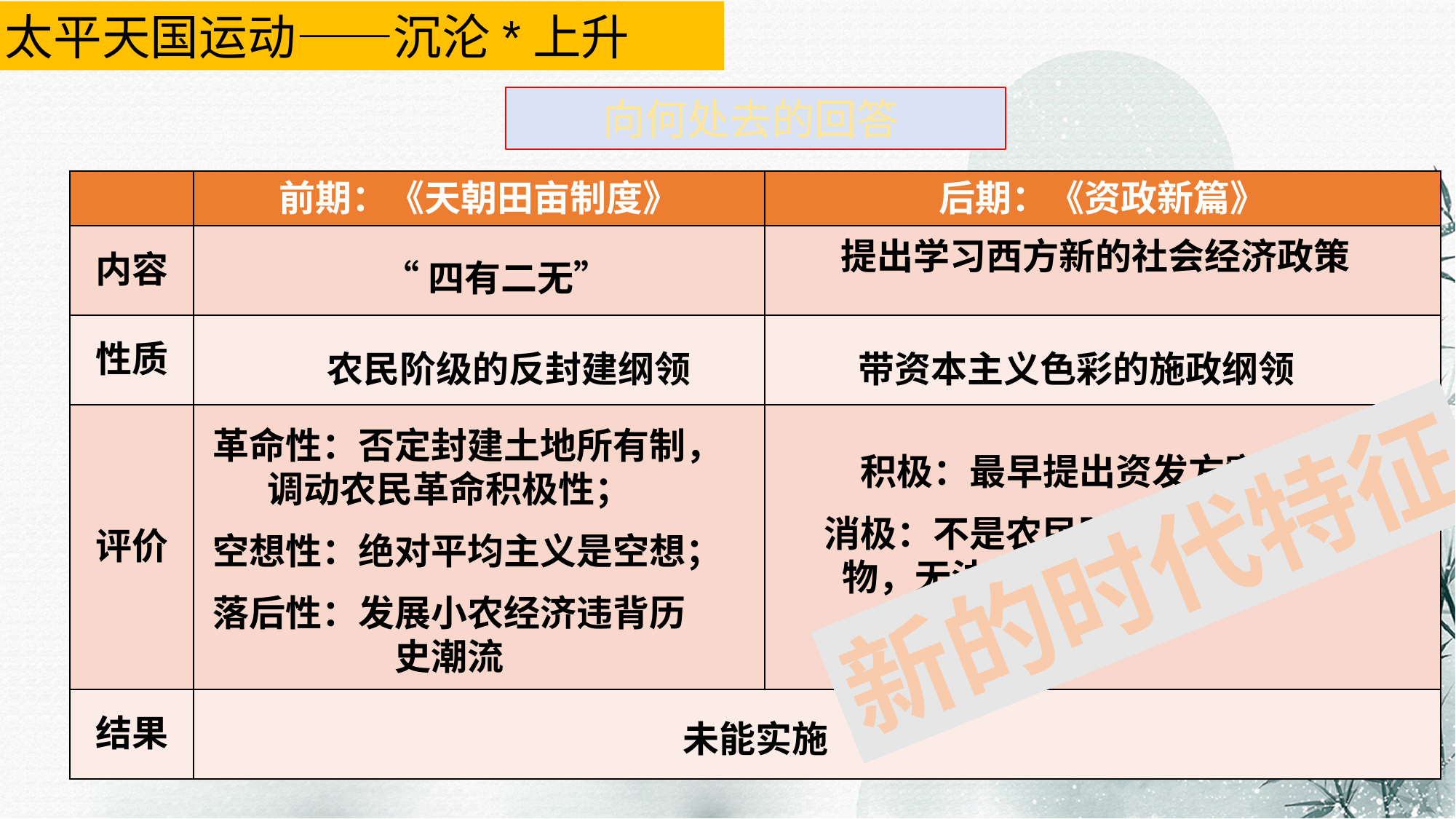

太平天国运动——沉沦*上升
向何处去的回答
|  | 前期：《天朝田亩制度》 | 后期：《资政新篇》 |
| --- | --- | --- |
| 内容 |  |  |
| 性质 |  |  |
| 评价 |  |  |
| 结果 |  |  |
提出学习西方新的社会经济政策
“四有二无”
农民阶级的反封建纲领
带资本主义色彩的施政纲领
革命性：否定封建土地所有制，调动农民革命积极性；
空想性：绝对平均主义是空想；
落后性：发展小农经济违背历史潮流
积极：最早提出资发方案
消极：不是农民阶级革命的产物，无法调动农民的积极性
新的时代特征
未能实施